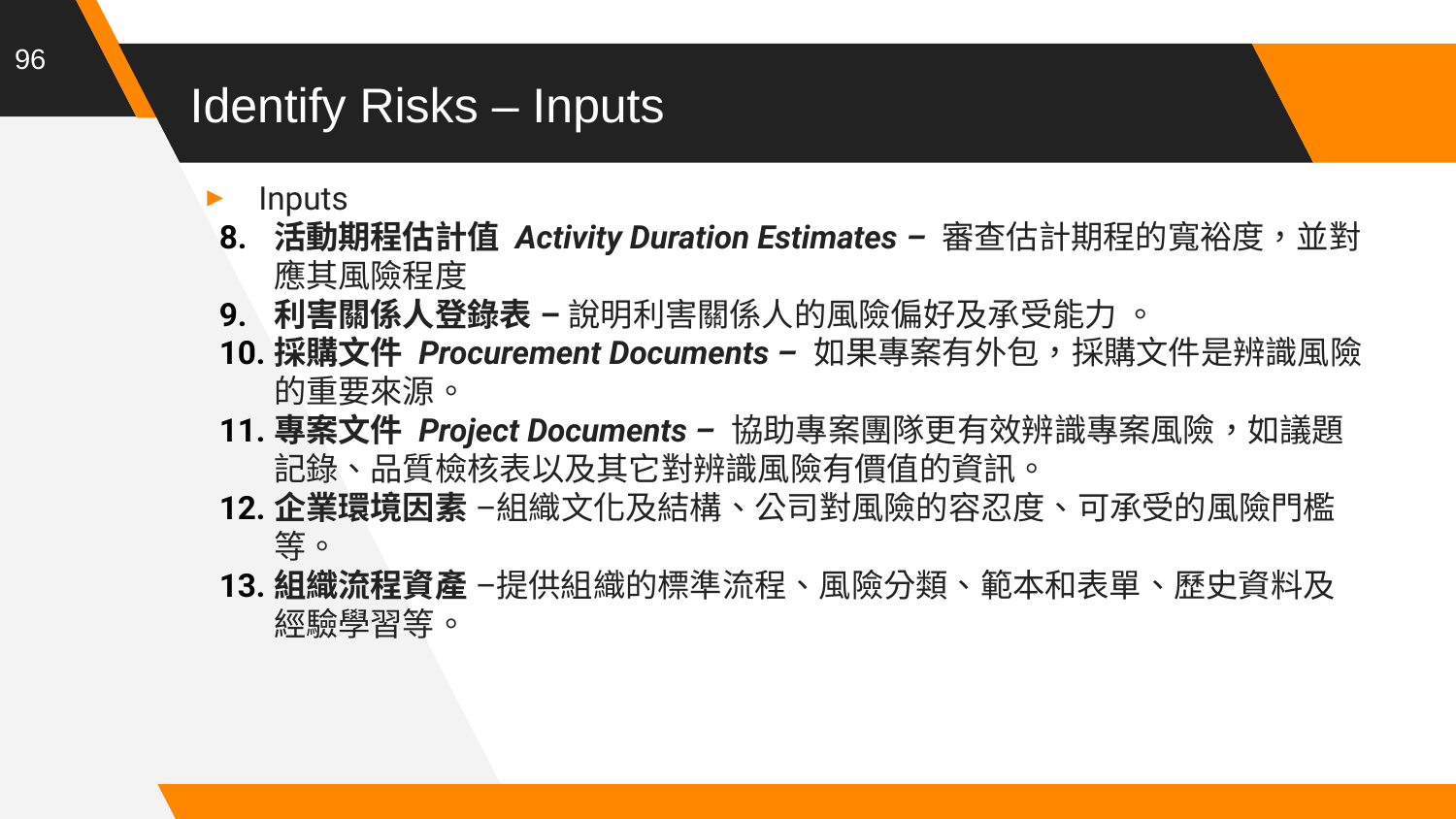

96
# Identify Risks – Inputs
Inputs
活動期程估計值 Activity Duration Estimates – 審查估計期程的寬裕度，並對應其風險程度
利害關係人登錄表 – 說明利害關係人的風險偏好及承受能力 。
採購文件 Procurement Documents – 如果專案有外包，採購文件是辨識風險的重要來源。
專案文件 Project Documents – 協助專案團隊更有效辨識專案風險，如議題記錄、品質檢核表以及其它對辨識風險有價值的資訊。
企業環境因素 –組織文化及結構、公司對風險的容忍度、可承受的風險門檻等。
組織流程資產 –提供組織的標準流程、風險分類、範本和表單、歷史資料及經驗學習等。